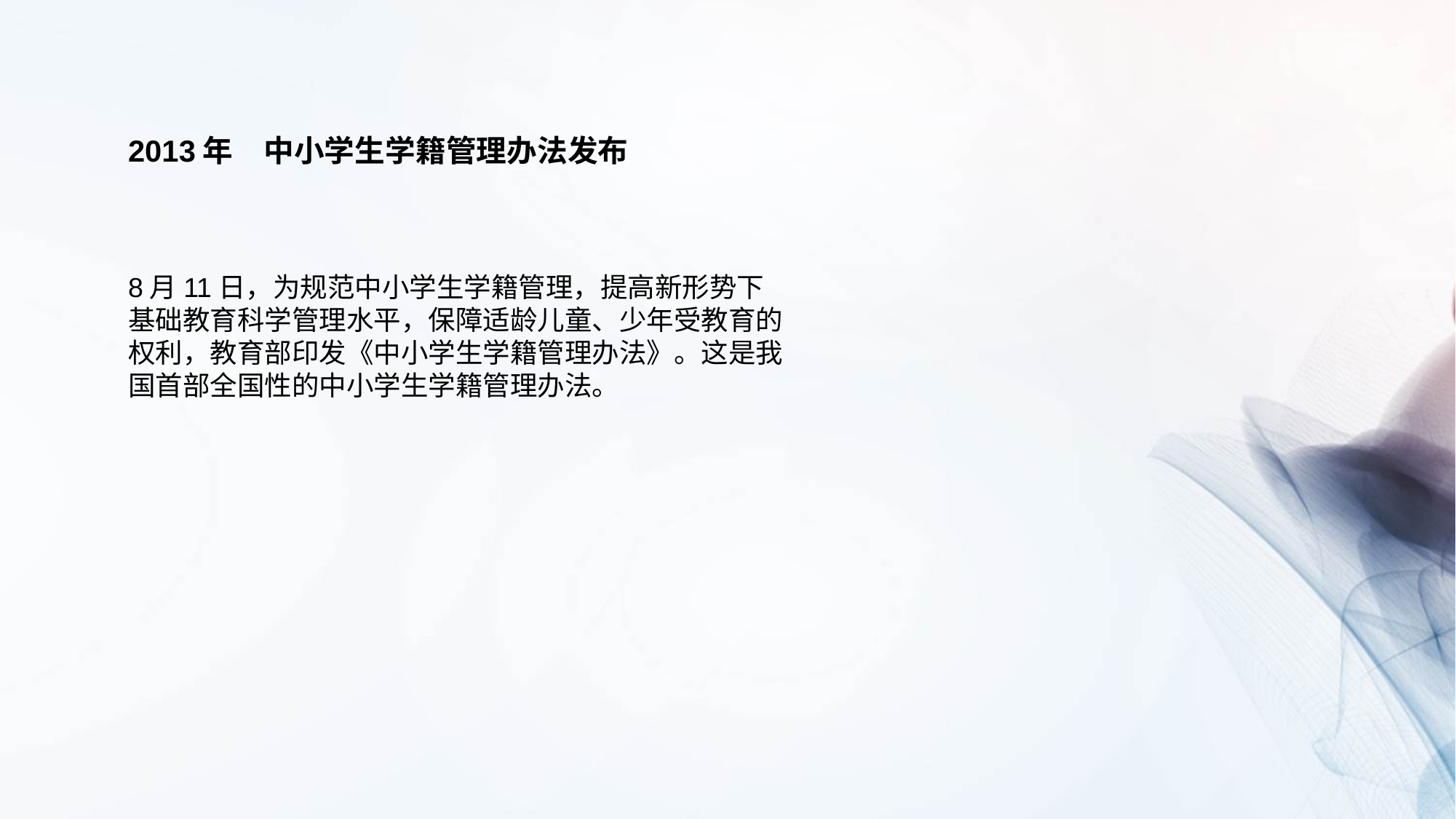

2013年　中小学生学籍管理办法发布
8月11日，为规范中小学生学籍管理，提高新形势下基础教育科学管理水平，保障适龄儿童、少年受教育的权利，教育部印发《中小学生学籍管理办法》。这是我国首部全国性的中小学生学籍管理办法。